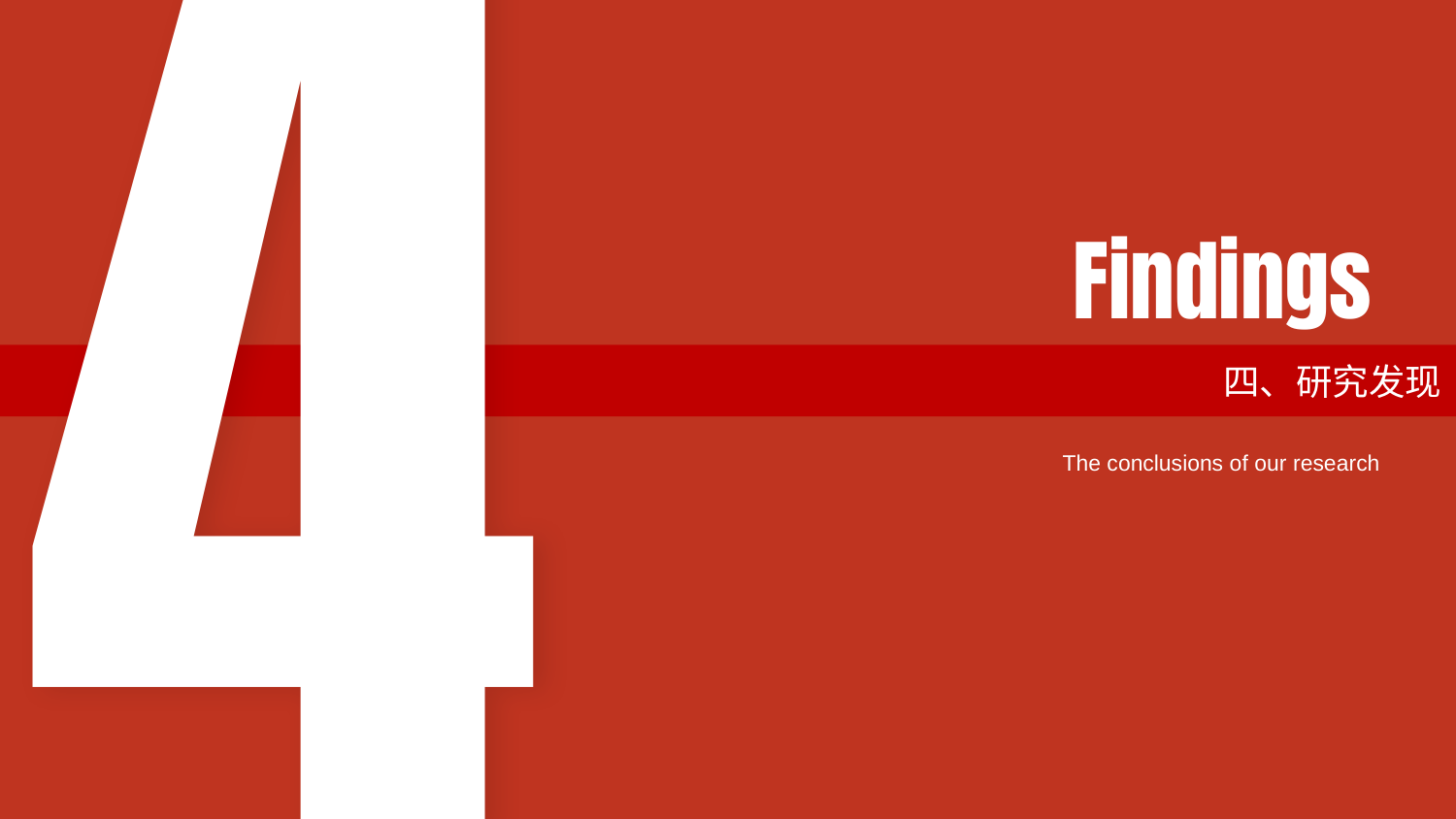

4
Findings
四、研究发现
The conclusions of our research